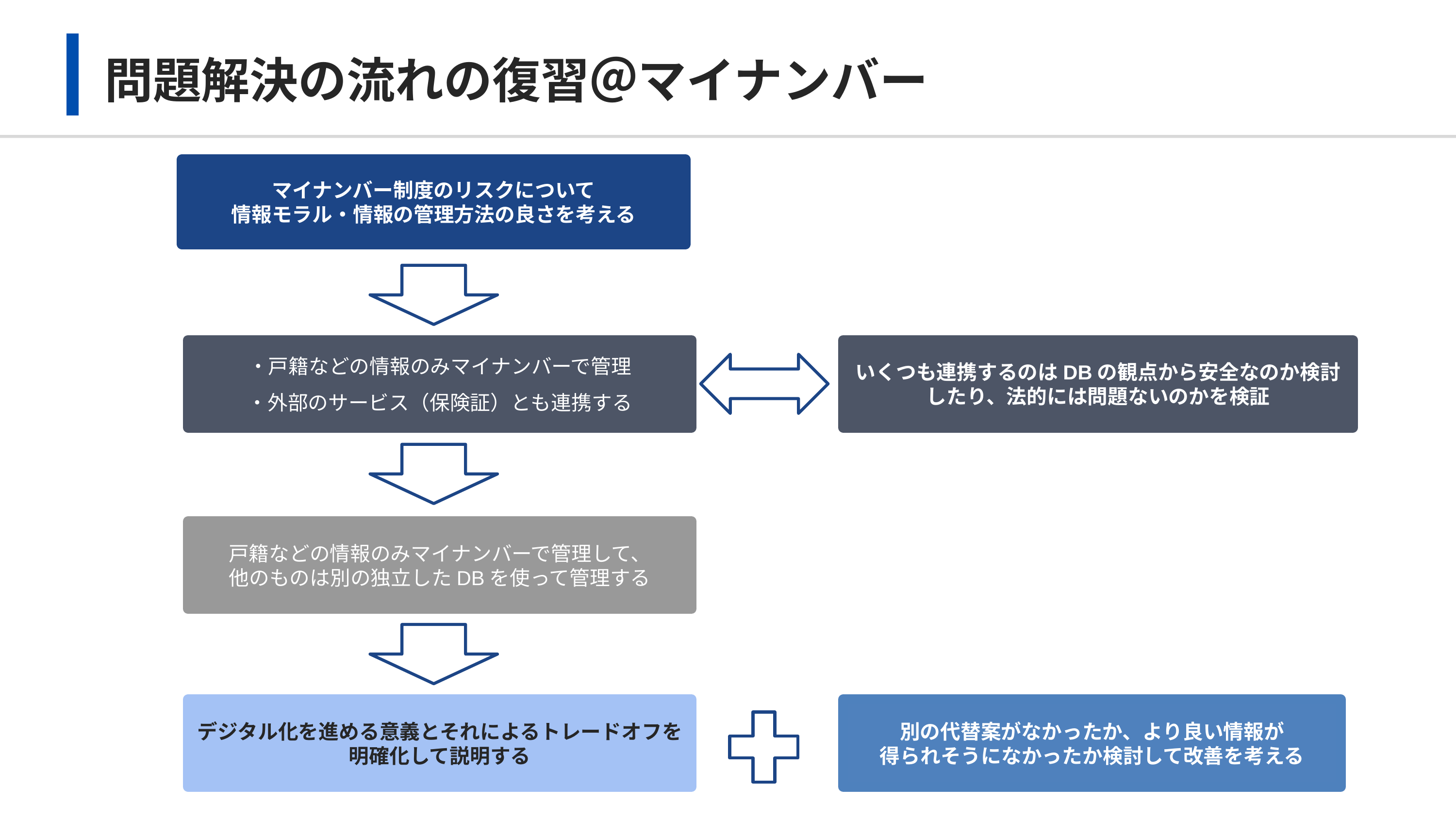

# 問題解決の流れの復習＠マイナンバー
マイナンバー制度のリスクについて
情報モラル・情報の管理方法の良さを考える

・戸籍などの情報のみマイナンバーで管理
・外部のサービス（保険証）とも連携する
いくつも連携するのはDBの観点から安全なのか検討したり、法的には問題ないのかを検証

戸籍などの情報のみマイナンバーで管理して、
他のものは別の独立したDBを使って管理する

別の代替案がなかったか、より良い情報が
得られそうになかったか検討して改善を考える
デジタル化を進める意義とそれによるトレードオフを明確化して説明する